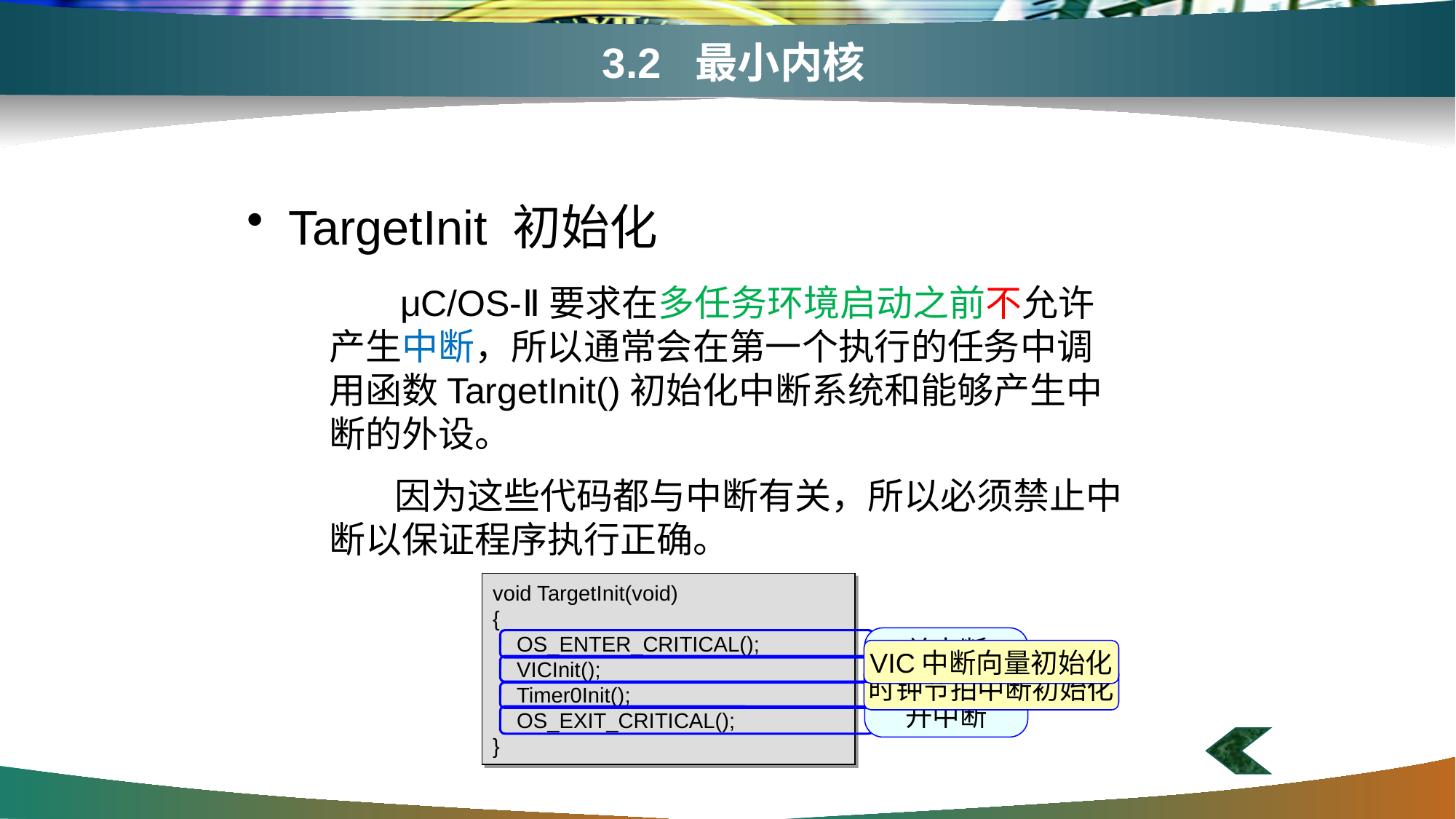

# 3.2  最小内核

TargetInit 初始化
       μC/OS-Ⅱ要求在多任务环境启动之前不允许产生中断，所以通常会在第一个执行的任务中调用函数TargetInit()初始化中断系统和能够产生中断的外设。
       因为这些代码都与中断有关，所以必须禁止中断以保证程序执行正确。
void TargetInit(void)
{
    OS_ENTER_CRITICAL();
    VICInit();
    Timer0Init();
    OS_EXIT_CRITICAL();
}
关中断

开中断

VIC中断向量初始化

时钟节拍中断初始化